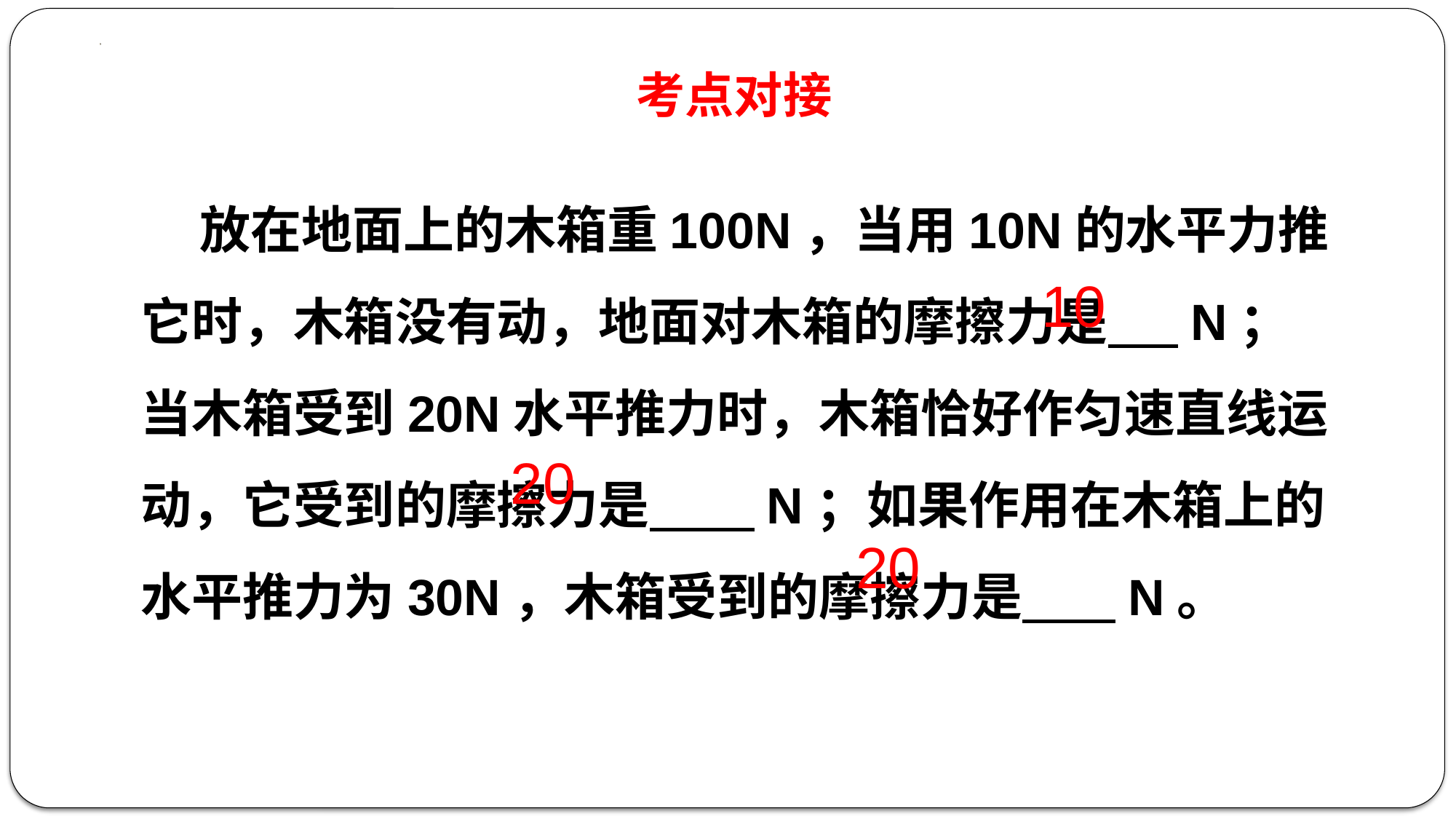

考点对接
    放在地面上的木箱重100N，当用10N的水平力推它时，木箱没有动，地面对木箱的摩擦力是      N；当木箱受到20N水平推力时，木箱恰好作匀速直线运动，它受到的摩擦力是         N；如果作用在木箱上的水平推力为30N，木箱受到的摩擦力是        N。
10
20
20